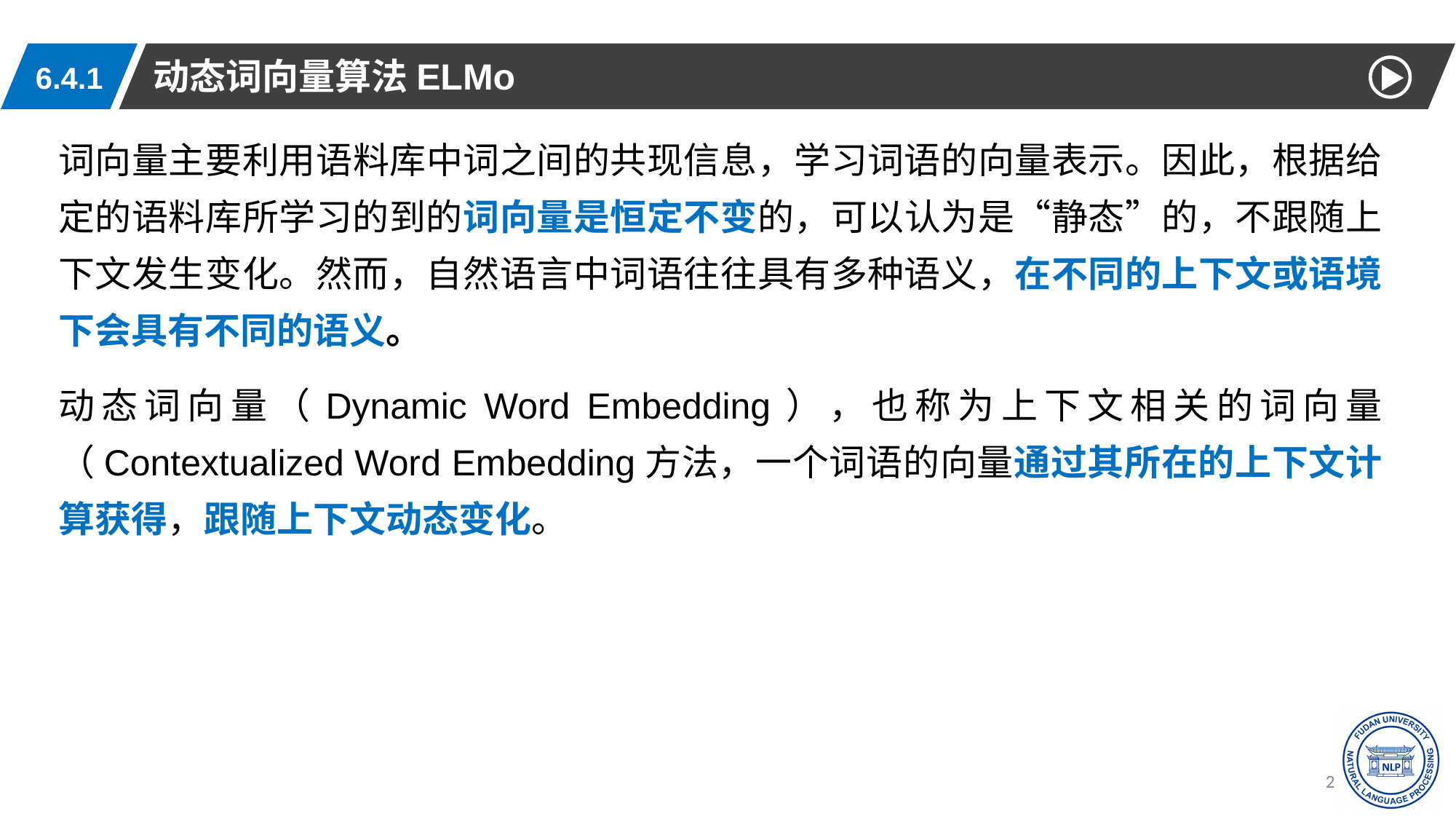

动态词向量算法ELMo
6.4.1

词向量主要利用语料库中词之间的共现信息，学习词语的向量表示。因此，根据给定的语料库所学习的到的词向量是恒定不变的，可以认为是“静态”的，不跟随上下文发生变化。然而，自然语言中词语往往具有多种语义，在不同的上下文或语境下会具有不同的语义。
动态词向量（Dynamic Word Embedding），也称为上下文相关的词向量（Contextualized Word Embedding方法，一个词语的向量通过其所在的上下文计算获得，跟随上下文动态变化。
28